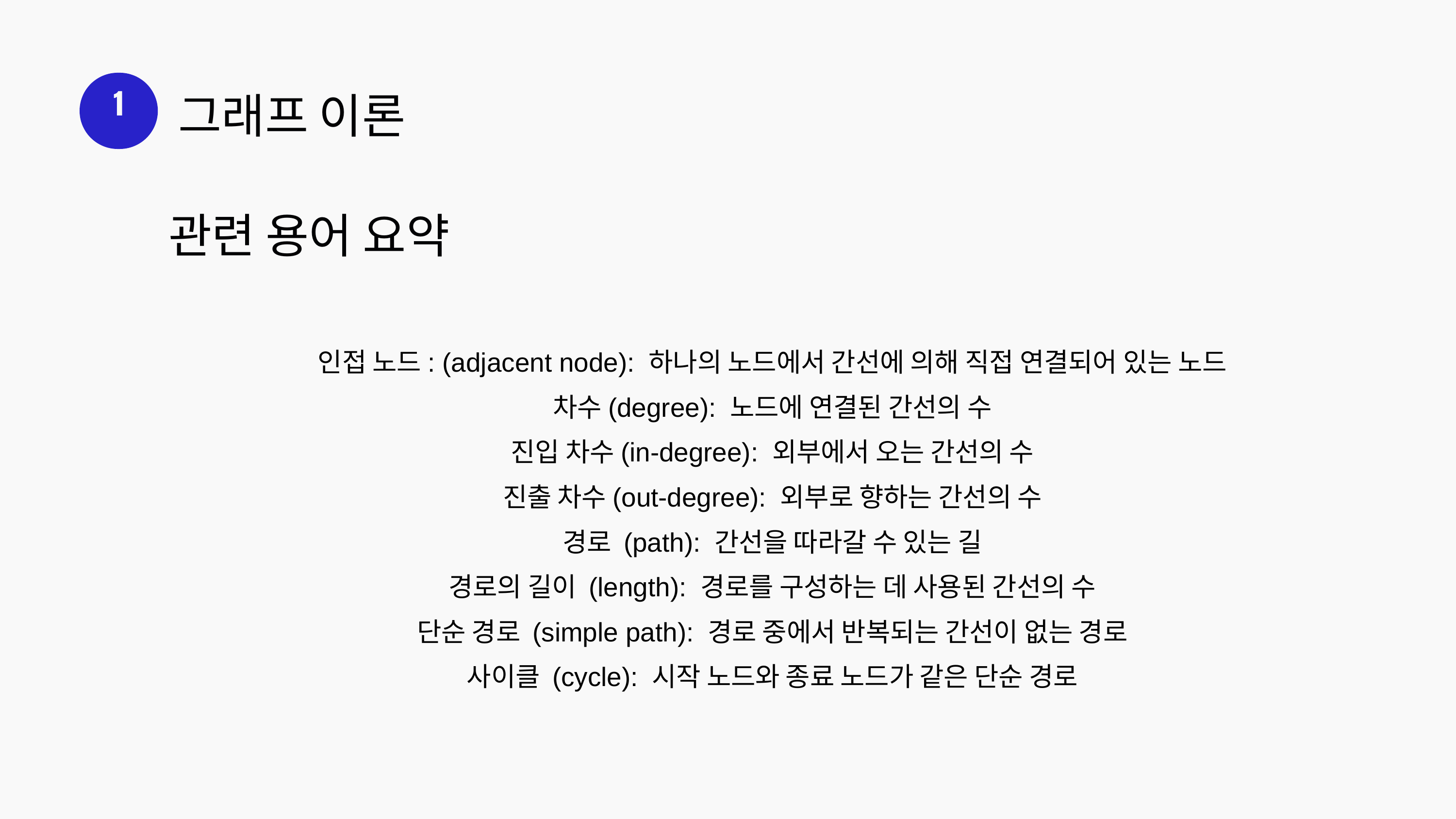

1
그래프 이론
관련 용어 요약
인접 노드: (adjacent node): 하나의 노드에서 간선에 의해 직접 연결되어 있는 노드
차수(degree): 노드에 연결된 간선의 수
진입 차수(in-degree): 외부에서 오는 간선의 수
진출 차수(out-degree): 외부로 향하는 간선의 수
경로 (path): 간선을 따라갈 수 있는 길
경로의 길이 (length): 경로를 구성하는 데 사용된 간선의 수
단순 경로 (simple path): 경로 중에서 반복되는 간선이 없는 경로
사이클 (cycle): 시작 노드와 종료 노드가 같은 단순 경로